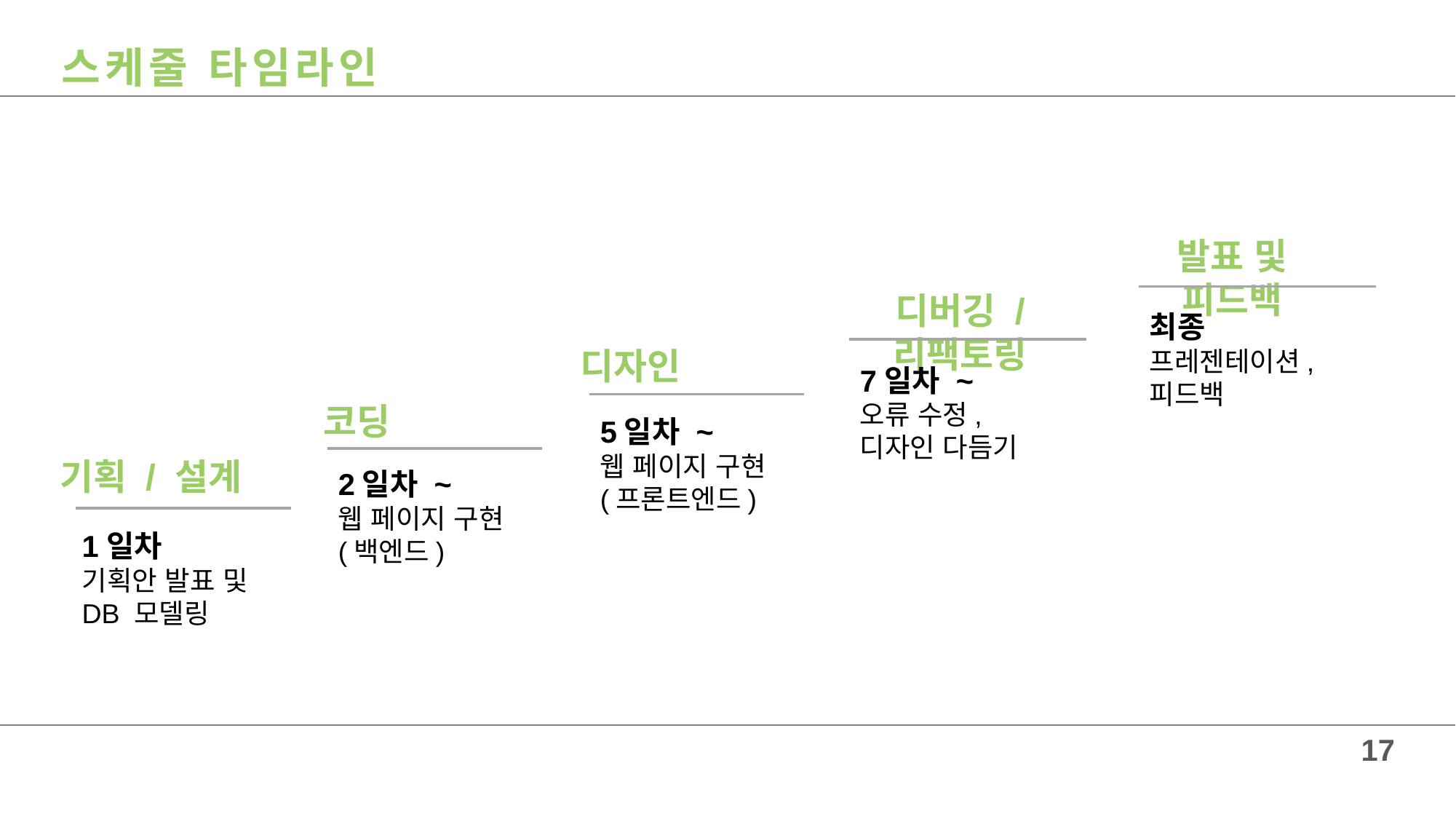

스케줄 타임라인
발표 및 피드백
디버깅 / 리팩토링
최종
프레젠테이션,
피드백
디자인
7일차 ~
오류 수정,
디자인 다듬기
코딩
5일차 ~
웹 페이지 구현
(프론트엔드)
기획 / 설계
2일차 ~
웹 페이지 구현
(백엔드)
1일차
기획안 발표 및
DB 모델링
17